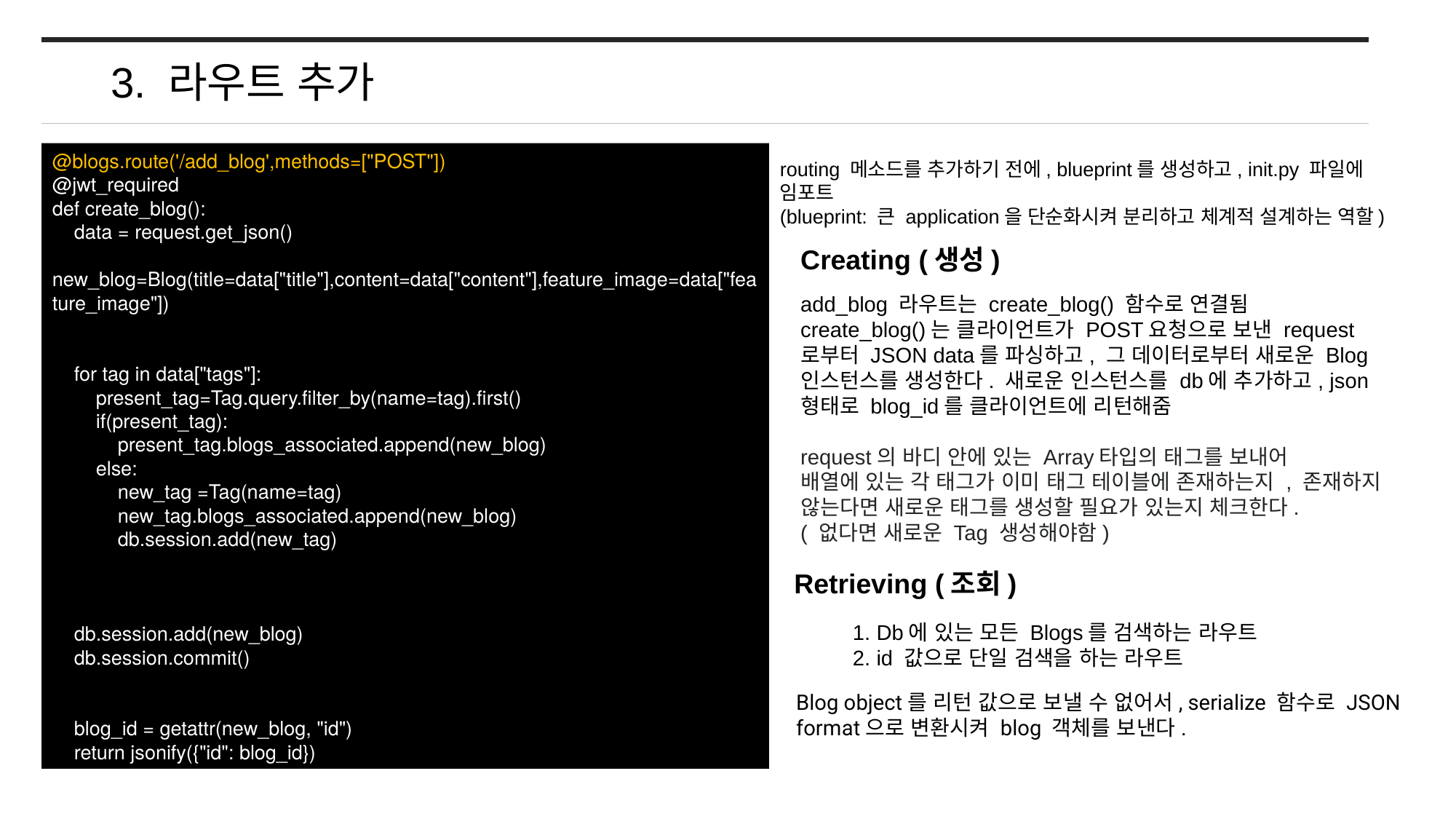

# 3. 라우트 추가
@blogs.route('/add_blog',methods=["POST"])
@jwt_required
def create_blog():
    data = request.get_json()
    new_blog=Blog(title=data["title"],content=data["content"],feature_image=data["feature_image"])

    for tag in data["tags"]:
        present_tag=Tag.query.filter_by(name=tag).first()
        if(present_tag):
            present_tag.blogs_associated.append(new_blog)
        else:
            new_tag =Tag(name=tag)
            new_tag.blogs_associated.append(new_blog)
            db.session.add(new_tag)

    db.session.add(new_blog)
    db.session.commit()

    blog_id = getattr(new_blog, "id")
    return jsonify({"id": blog_id})
routing 메소드를 추가하기 전에, blueprint를 생성하고, init.py 파일에 임포트
(blueprint: 큰 application을 단순화시켜 분리하고 체계적 설계하는 역할)
Creating (생성)
add_blog 라우트는 create_blog() 함수로 연결됨
create_blog()는 클라이언트가 POST요청으로 보낸 request로부터 JSON data를 파싱하고, 그 데이터로부터 새로운 Blog 인스턴스를 생성한다. 새로운 인스턴스를 db에 추가하고, json 형태로 blog_id를 클라이언트에 리턴해줌

request의 바디 안에 있는 Array타입의 태그를 보내어
배열에 있는 각 태그가 이미 태그 테이블에 존재하는지 , 존재하지 않는다면 새로운 태그를 생성할 필요가 있는지 체크한다.
( 없다면 새로운 Tag 생성해야함)
Retrieving (조회)
1. Db에 있는 모든 Blogs를 검색하는 라우트
2. id 값으로 단일 검색을 하는 라우트
Blog object를 리턴 값으로 보낼 수 없어서, serialize 함수로 JSON format으로 변환시켜 blog 객체를 보낸다.